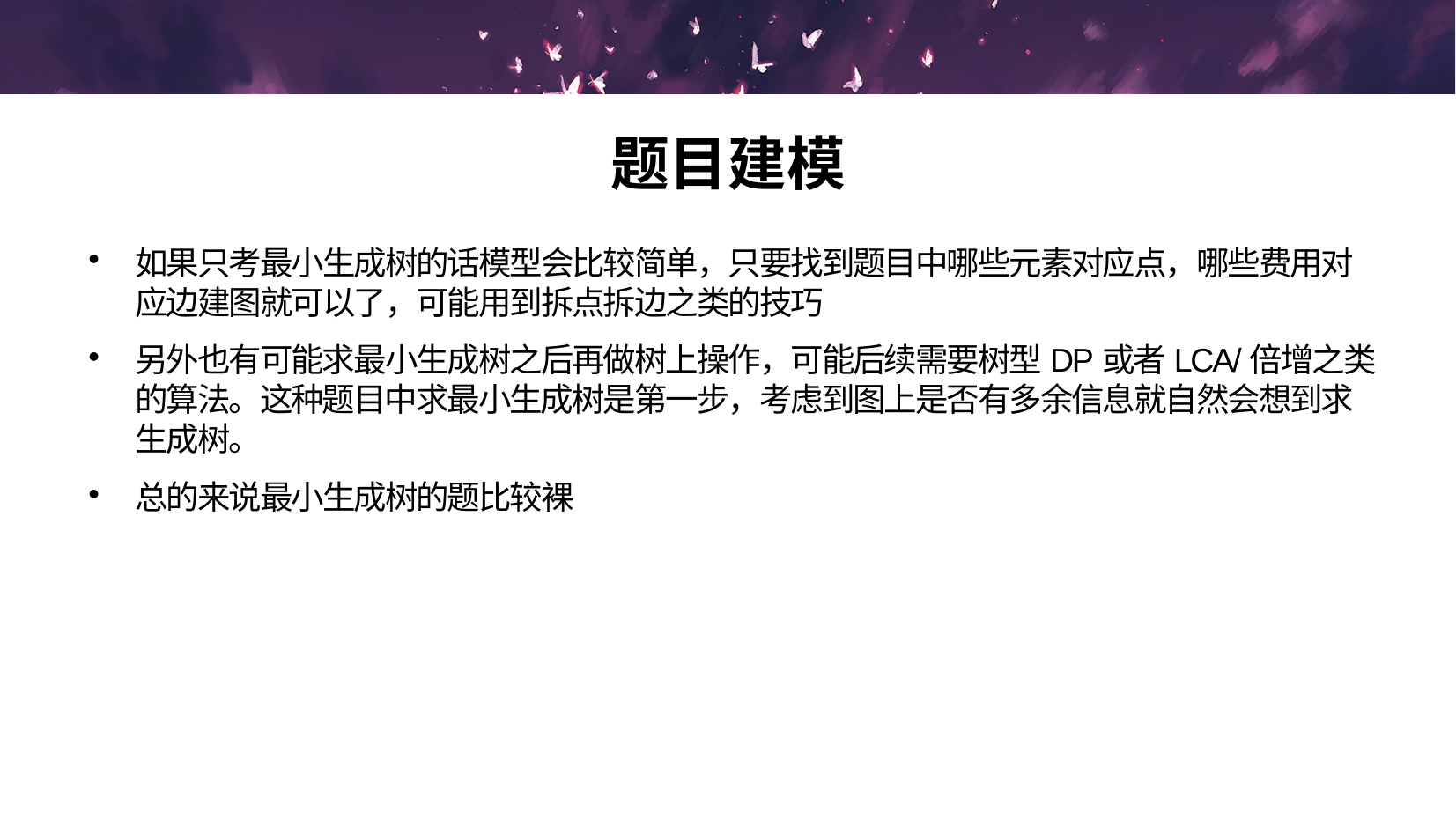

题目建模
如果只考最小生成树的话模型会比较简单，只要找到题目中哪些元素对应点，哪些费用对应边建图就可以了，可能用到拆点拆边之类的技巧
另外也有可能求最小生成树之后再做树上操作，可能后续需要树型DP或者LCA/倍增之类的算法。这种题目中求最小生成树是第一步，考虑到图上是否有多余信息就自然会想到求生成树。
总的来说最小生成树的题比较裸